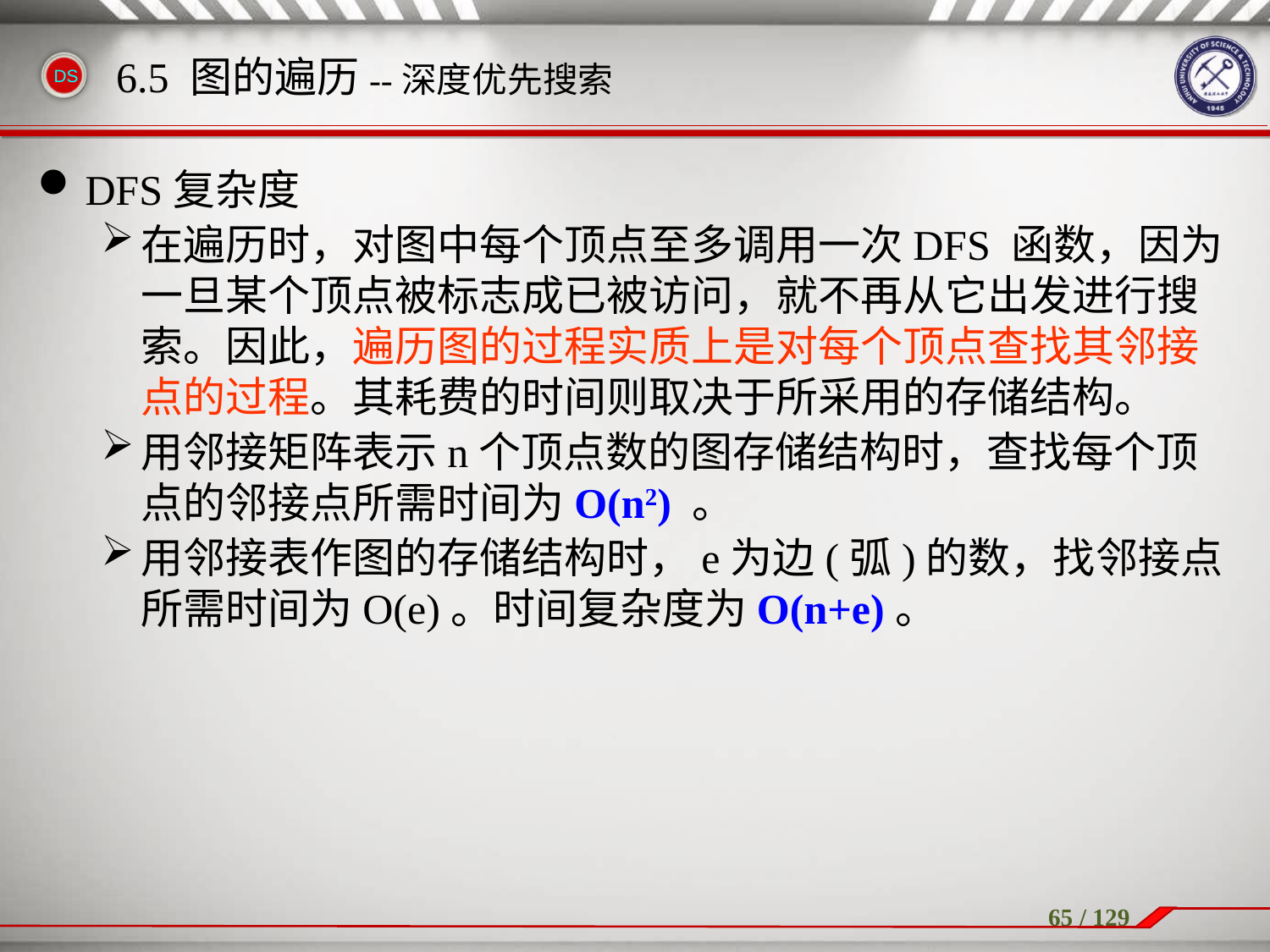

DFS复杂度
在遍历时，对图中每个顶点至多调用一次DFS 函数，因为一旦某个顶点被标志成已被访问，就不再从它出发进行搜索。因此，遍历图的过程实质上是对每个顶点查找其邻接点的过程。其耗费的时间则取决于所采用的存储结构。
用邻接矩阵表示n个顶点数的图存储结构时，查找每个顶点的邻接点所需时间为O(n2) 。
用邻接表作图的存储结构时，e为边(弧)的数，找邻接点所需时间为O(e)。时间复杂度为O(n+e)。

6.5 图的遍历--深度优先搜索